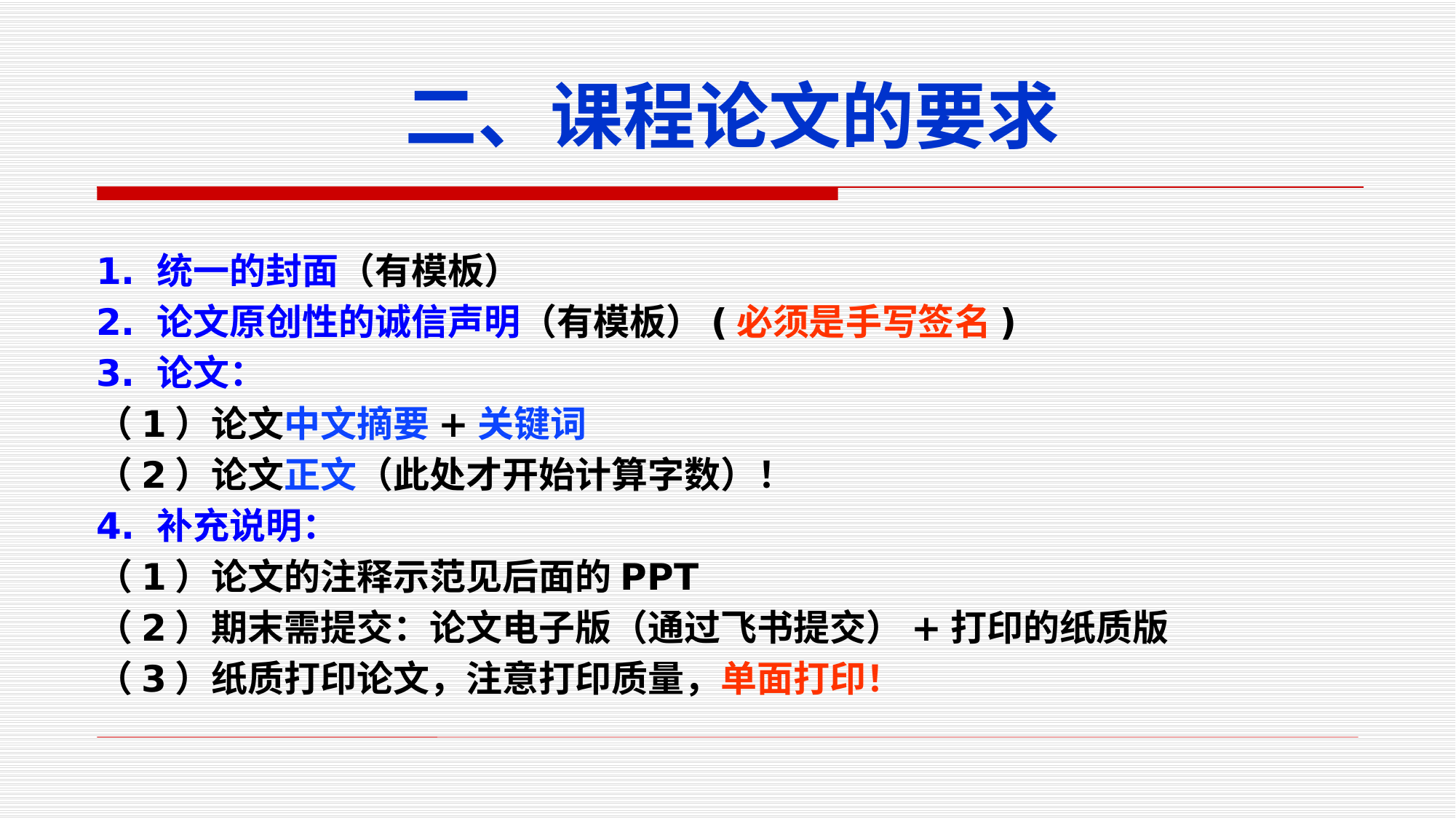

# 二、课程论文的要求
1. 统一的封面（有模板）
2. 论文原创性的诚信声明（有模板）(必须是手写签名)
3. 论文：
（1）论文中文摘要+关键词
（2）论文正文（此处才开始计算字数）！
4. 补充说明：
（1）论文的注释示范见后面的PPT
（2）期末需提交：论文电子版（通过飞书提交）+打印的纸质版
（3）纸质打印论文，注意打印质量，单面打印！